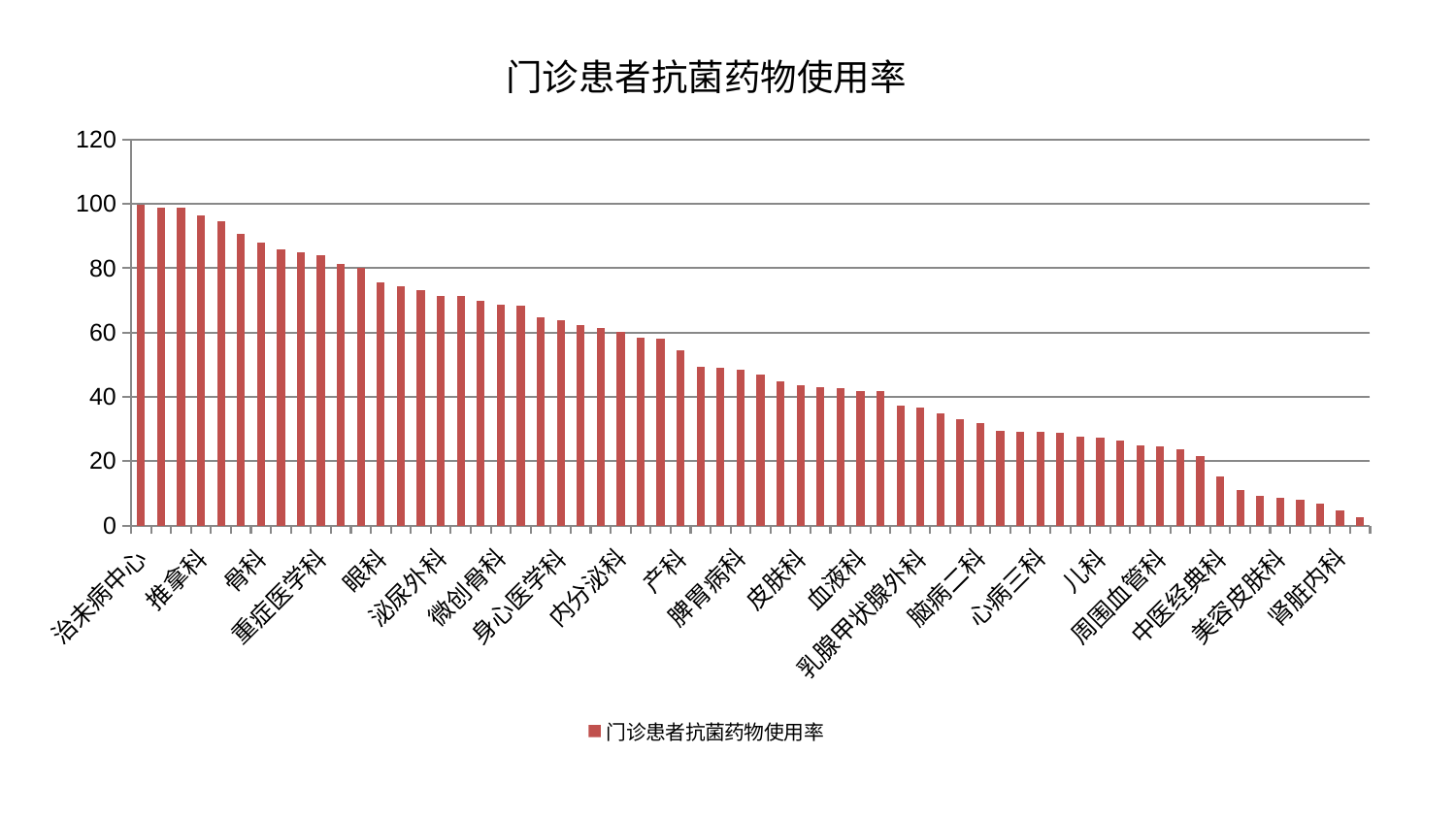

### Chart: 门诊患者抗菌药物使用率

| Category | 门诊患者抗菌药物使用率 |
|---|---|
| 治未病中心 | 99.68073279551672 |
| 肾病科 | 98.9751645308659 |
| 综合内科 | 98.9036672774926 |
| 推拿科 | 96.49941544862588 |
| 医院 | 94.73764833486742 |
| 耳鼻喉科 | 90.75015605054027 |
| 骨科 | 87.96098384991109 |
| 神经内科 | 85.90834943492392 |
| 胸外科 | 85.0326126427357 |
| 重症医学科 | 84.07023325413219 |
| 东区肾病科 | 81.2665069972069 |
| 老年医学科 | 80.02877820654899 |
| 眼科 | 75.4683229922734 |
| 男科 | 74.35929832337177 |
| 普通外科 | 73.23640303410119 |
| 泌尿外科 | 71.45182297177483 |
| 心血管内科 | 71.36244508782966 |
| 肛肠科 | 69.97151121943254 |
| 微创骨科 | 68.57765930956157 |
| 东区重症医学科 | 68.50370235633476 |
| 妇科 | 64.6643066327556 |
| 身心医学科 | 63.735765622933926 |
| 肿瘤内科 | 62.400850381328695 |
| 风湿病科 | 61.50232783052232 |
| 内分泌科 | 60.2867904634665 |
| 运动损伤骨科 | 58.4233115148697 |
| 妇二科 | 57.98246088300394 |
| 产科 | 54.41019118426402 |
| 创伤骨科 | 49.31627613335636 |
| 关节骨科 | 48.92840699613126 |
| 脾胃病科 | 48.456521290671574 |
| 消化内科 | 46.97558240933277 |
| 西区重症医学科 | 44.742921823399364 |
| 皮肤科 | 43.693309317598896 |
| 脑病三科 | 43.067398840216995 |
| 肝病科 | 42.635333073207484 |
| 血液科 | 41.92793546127132 |
| 中医外治中心 | 41.71249743167253 |
| 神经外科 | 37.34359295691754 |
| 乳腺甲状腺外科 | 36.787635649510044 |
| 心病二科 | 34.887360321569275 |
| 心病一科 | 32.926839426822 |
| 脑病二科 | 31.961652741160673 |
| 妇科妇二科合并 | 29.36949930546866 |
| 口腔科 | 29.048503197089847 |
| 心病三科 | 29.03140312913106 |
| 脾胃科消化科合并 | 28.954002889369555 |
| 脊柱骨科 | 27.517022353744114 |
| 儿科 | 27.330997273326375 |
| 肝胆外科 | 26.495648538735537 |
| 小儿推拿科 | 24.978316117992772 |
| 周围血管科 | 24.594099590408234 |
| 脑病一科 | 23.66884911999614 |
| 心病四科 | 21.665989545921427 |
| 中医经典科 | 15.164897470222826 |
| 呼吸内科 | 11.000957479928331 |
| 康复科 | 9.323145987834124 |
| 美容皮肤科 | 8.519732807069813 |
| 小儿骨科 | 8.014862505873488 |
| 针灸科 | 6.758233563752891 |
| 肾脏内科 | 4.54418167410553 |
| 显微骨科 | 2.5366322492976323 |
60